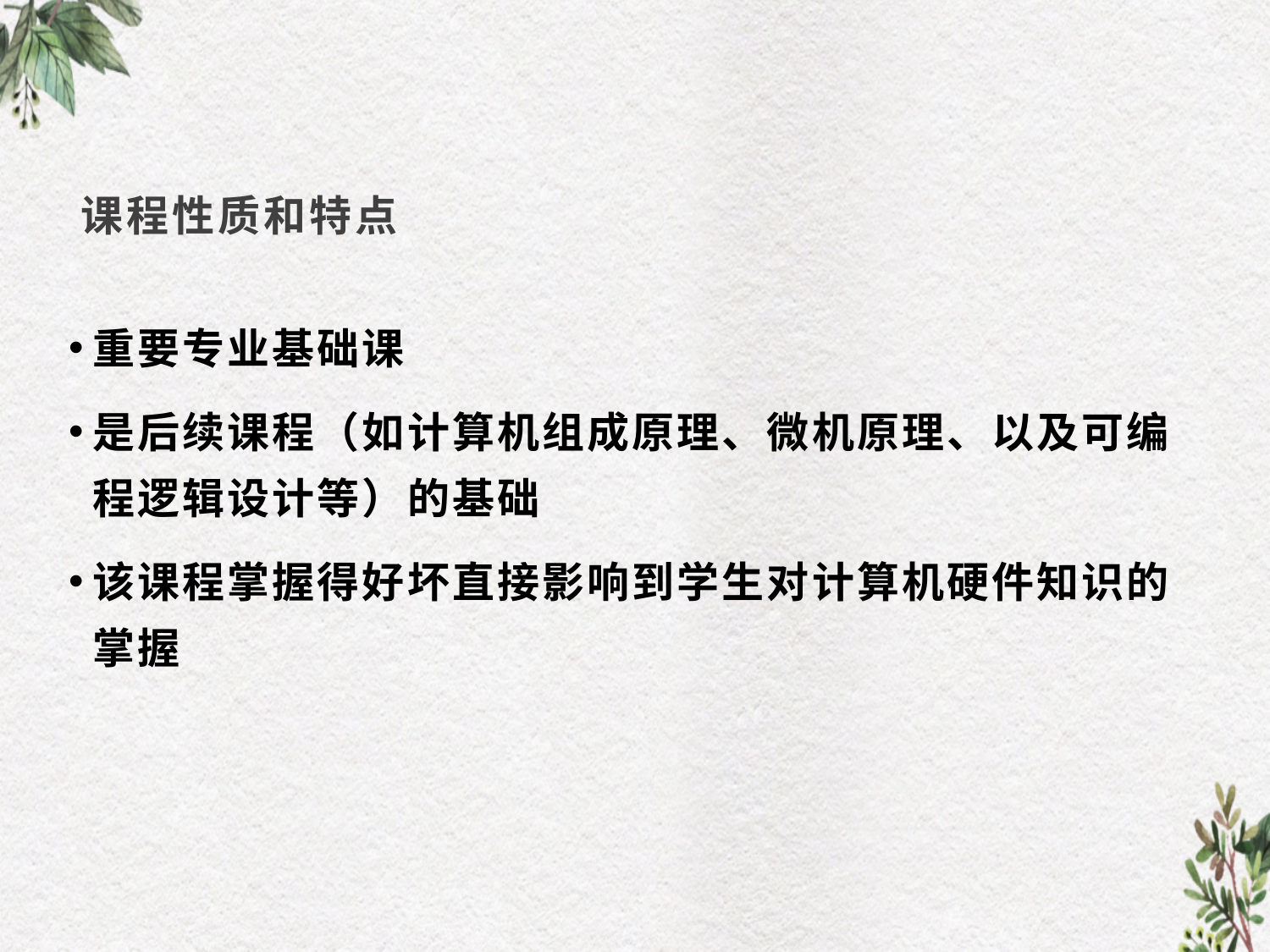

# 课程性质和特点
重要专业基础课
是后续课程（如计算机组成原理、微机原理、以及可编程逻辑设计等）的基础
该课程掌握得好坏直接影响到学生对计算机硬件知识的掌握